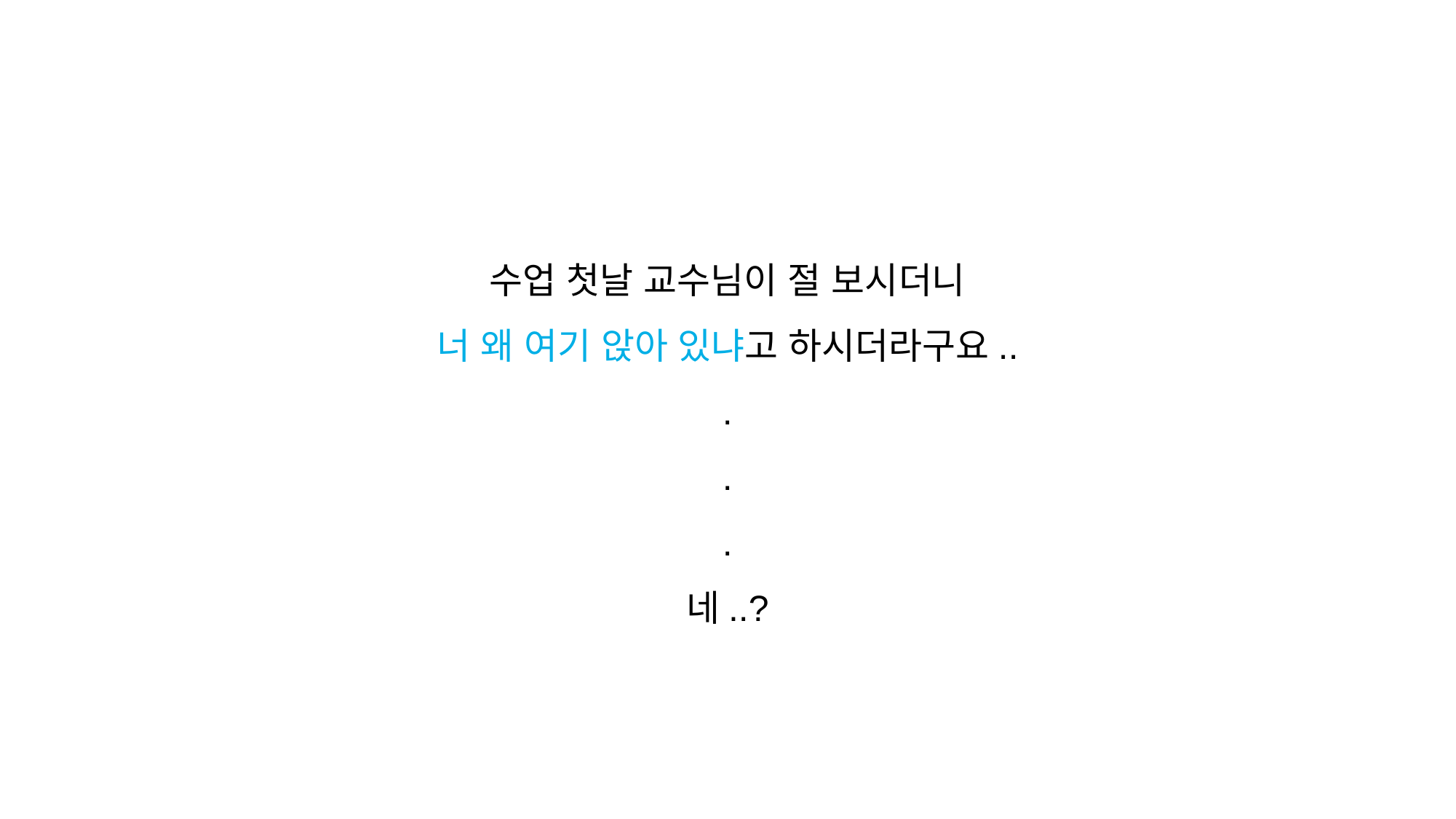

수업 첫날 교수님이 절 보시더니
너 왜 여기 앉아 있냐고 하시더라구요..
.
.
.
네..?